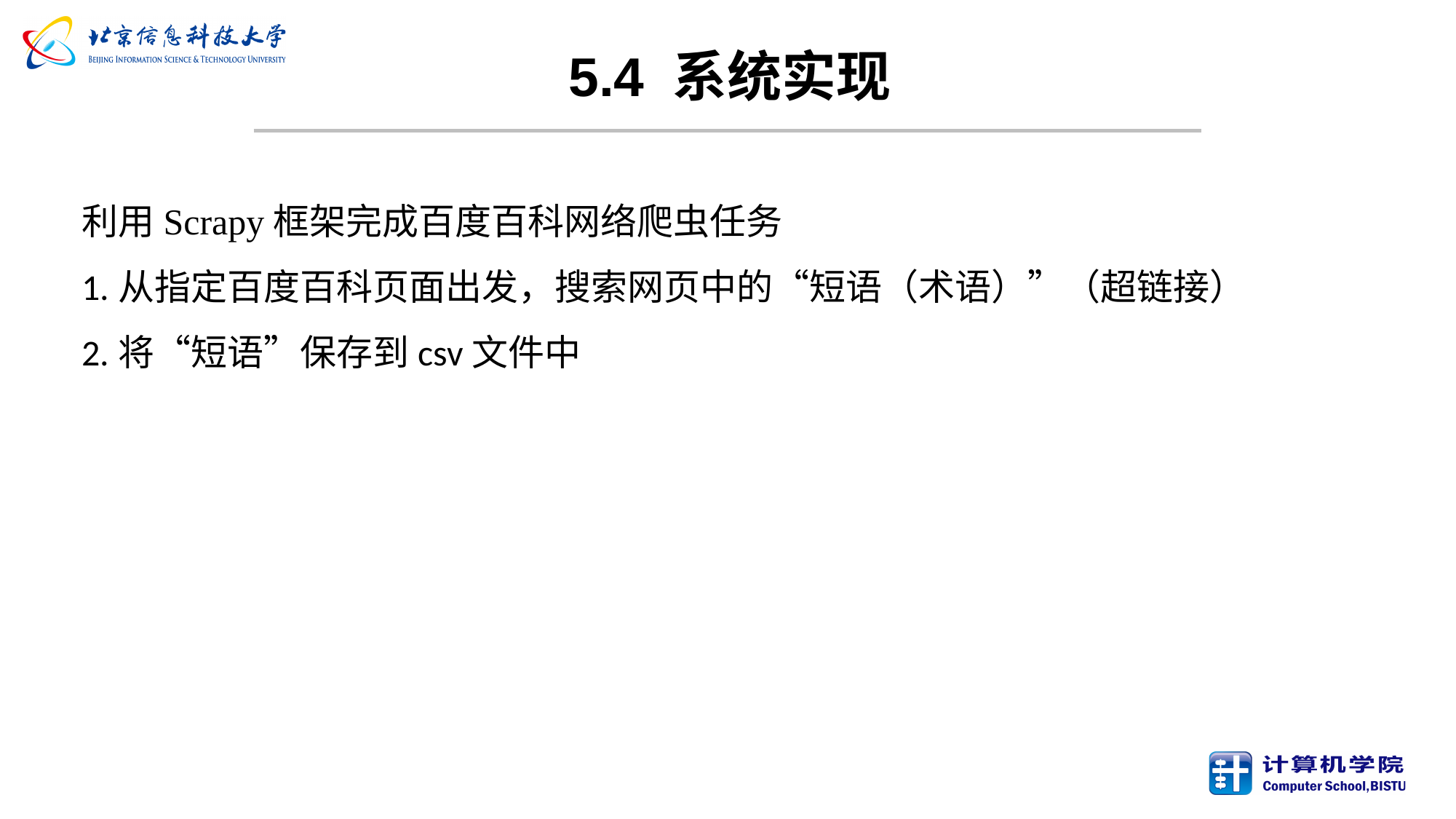

# 5.4 系统实现
利用Scrapy框架完成百度百科网络爬虫任务
1.从指定百度百科页面出发，搜索网页中的“短语（术语）”（超链接）
2.将“短语”保存到csv文件中